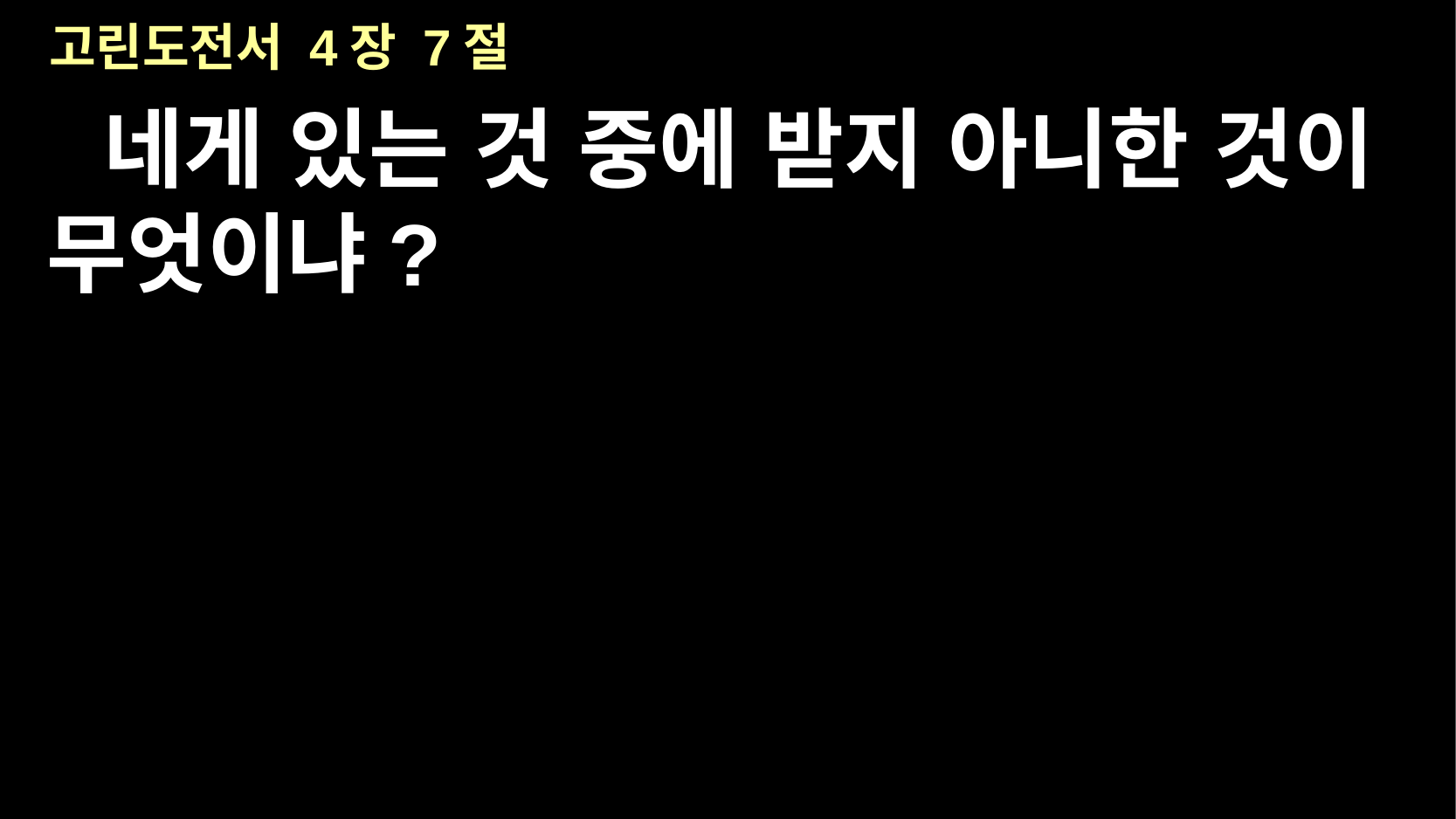

# 고린도전서 4장 7절
네게 있는 것 중에 받지 아니한 것이 무엇이냐?